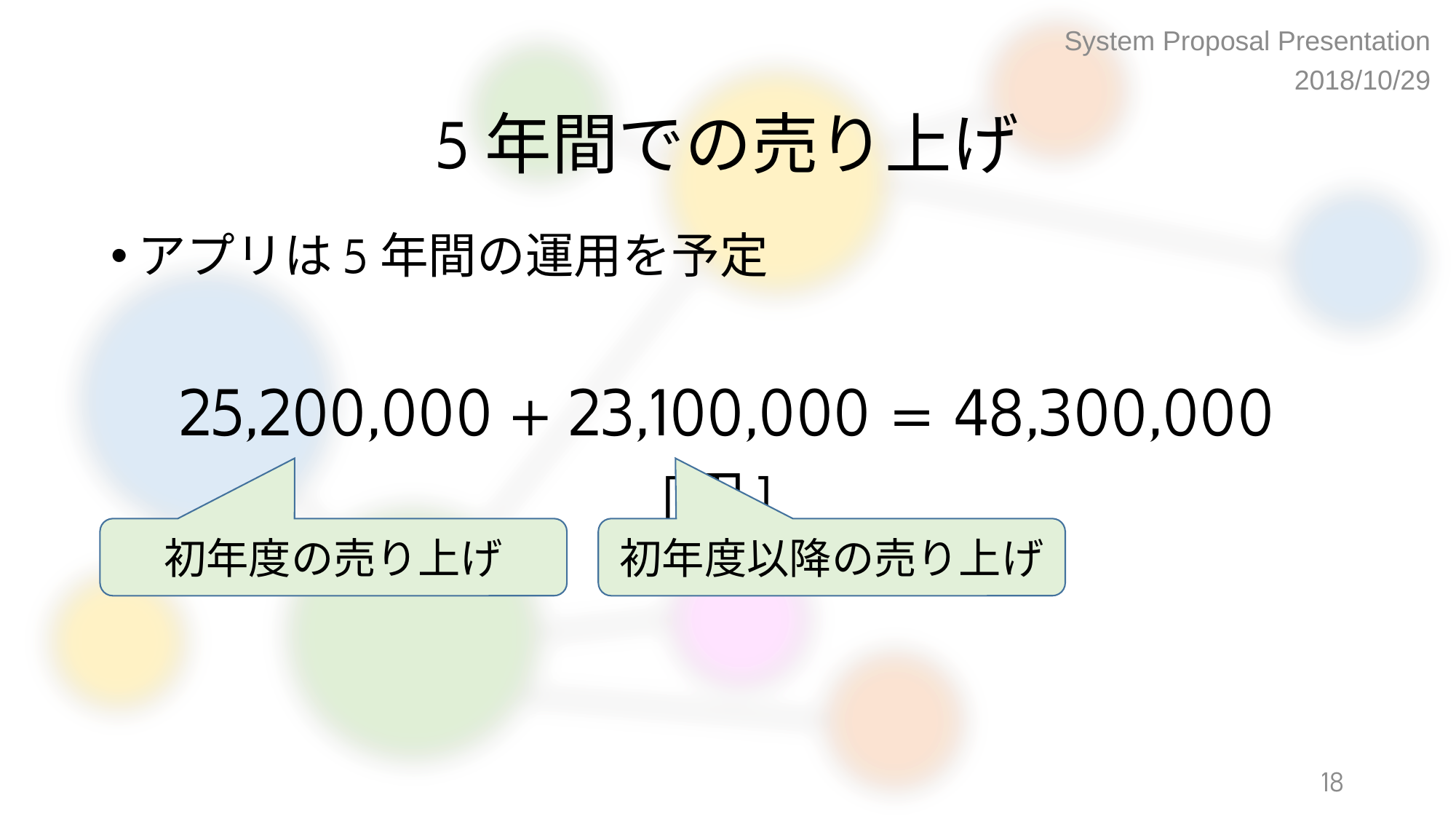

System Proposal Presentation
2018/10/29
# 5年間での売り上げ
アプリは5年間の運用を予定
25,200,000 + 23,100,000 = 48,300,000 [円]
初年度の売り上げ
初年度以降の売り上げ
18